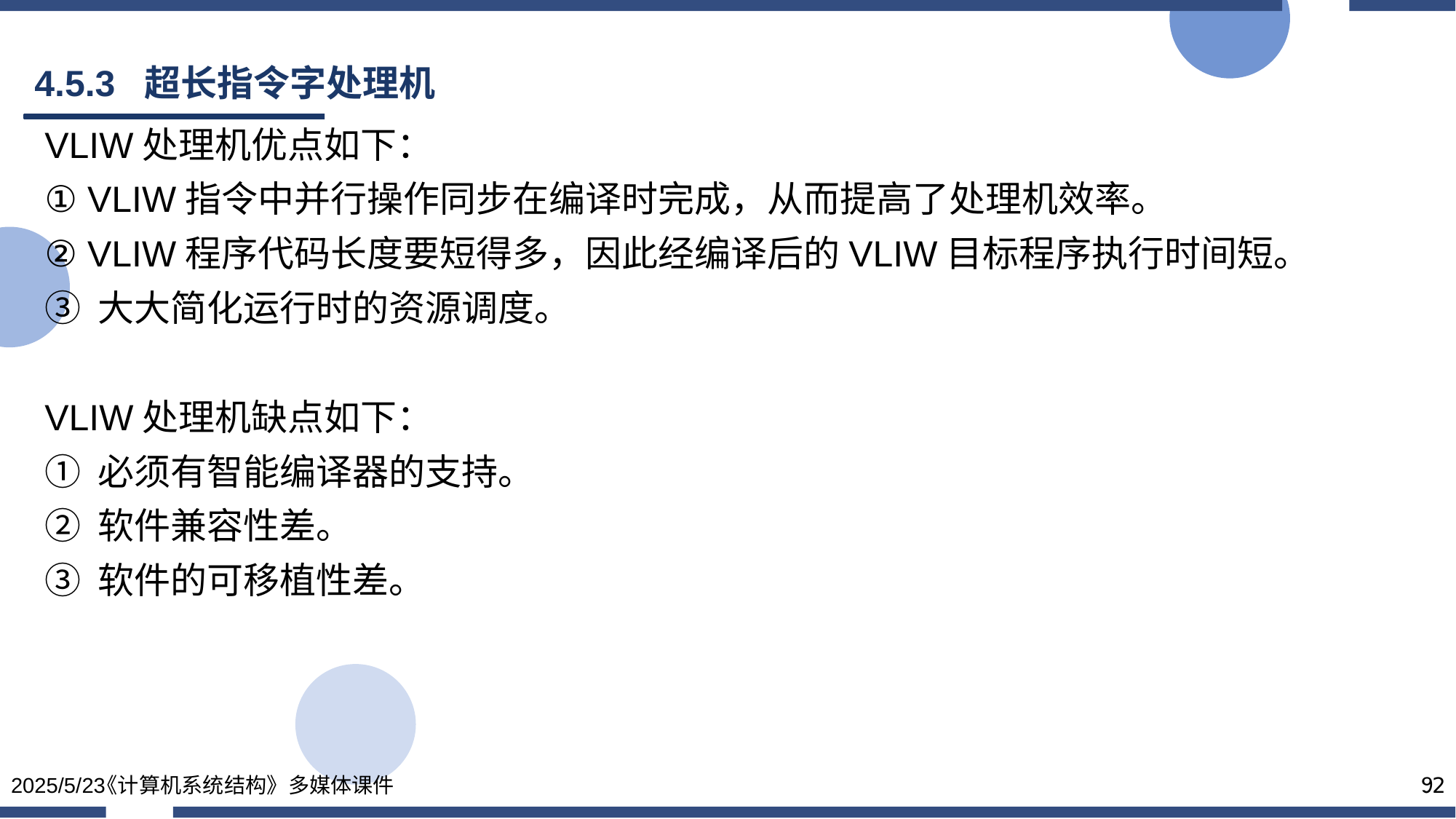

# 4.5.3  超长指令字处理机
VLIW处理机优点如下：
① VLIW指令中并行操作同步在编译时完成，从而提高了处理机效率。
② VLIW程序代码长度要短得多，因此经编译后的VLIW目标程序执行时间短。
③ 大大简化运行时的资源调度。

VLIW处理机缺点如下：
① 必须有智能编译器的支持。
② 软件兼容性差。
③ 软件的可移植性差。
2025/5/23
《计算机系统结构》多媒体课件
92